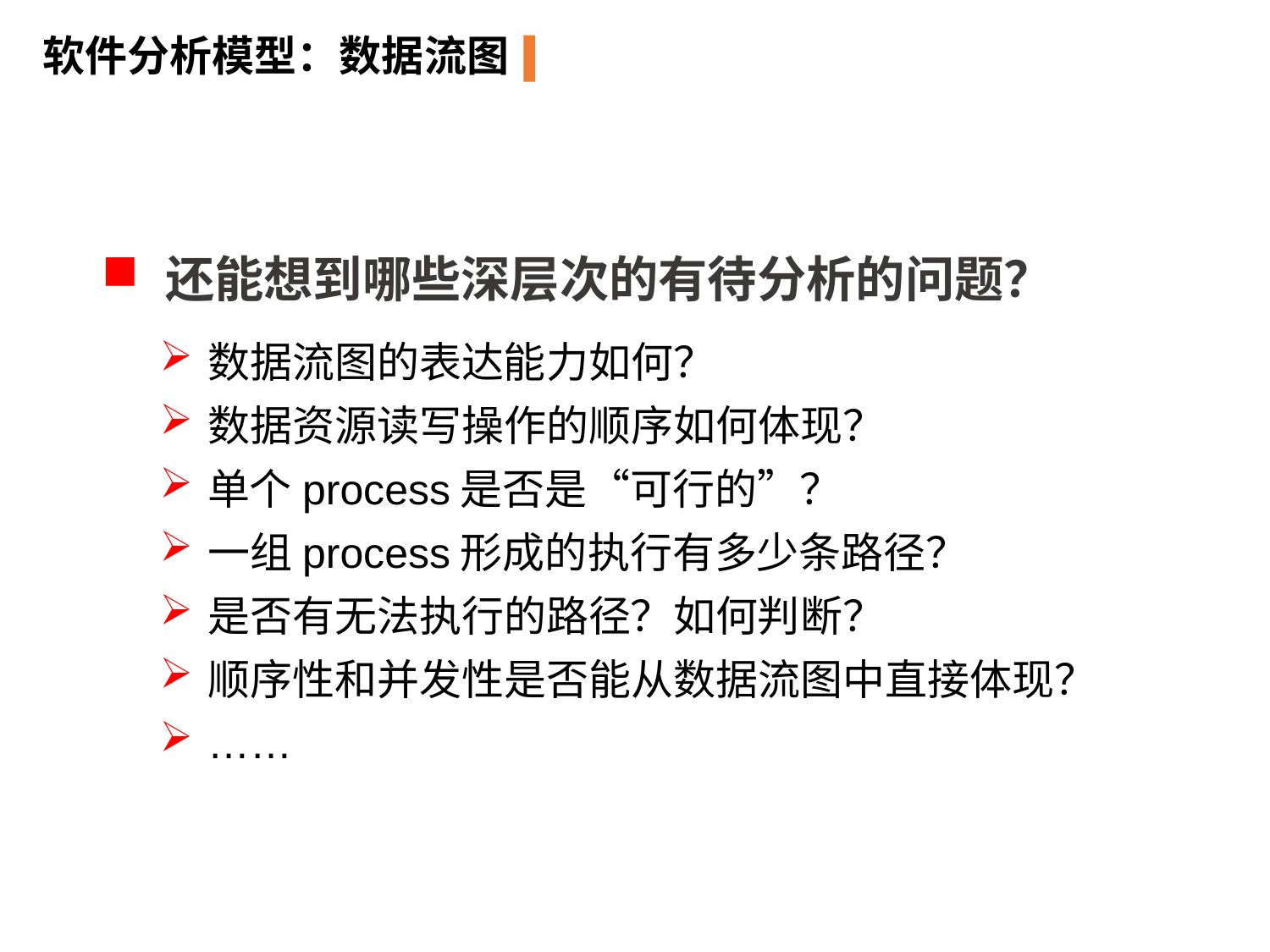

软件分析模型：数据流图

还能想到哪些深层次的有待分析的问题？
数据流图的表达能力如何？
数据资源读写操作的顺序如何体现？
单个process是否是“可行的”？
一组process形成的执行有多少条路径？
是否有无法执行的路径？如何判断？
顺序性和并发性是否能从数据流图中直接体现？
……